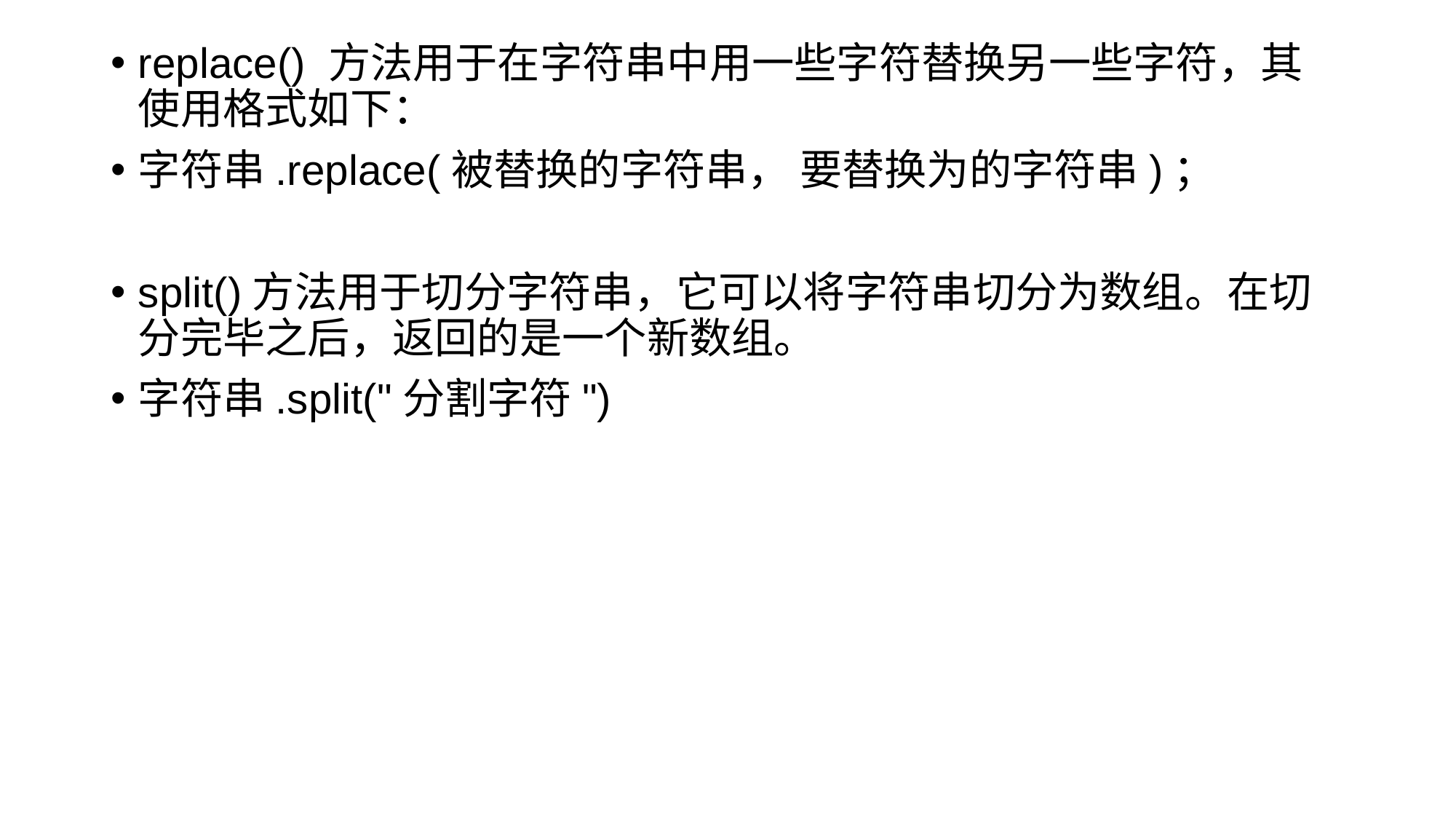

replace() 方法用于在字符串中用一些字符替换另一些字符，其使用格式如下：
字符串.replace(被替换的字符串， 要替换为的字符串)；

split()方法用于切分字符串，它可以将字符串切分为数组。在切分完毕之后，返回的是一个新数组。​
字符串.split("分割字符")